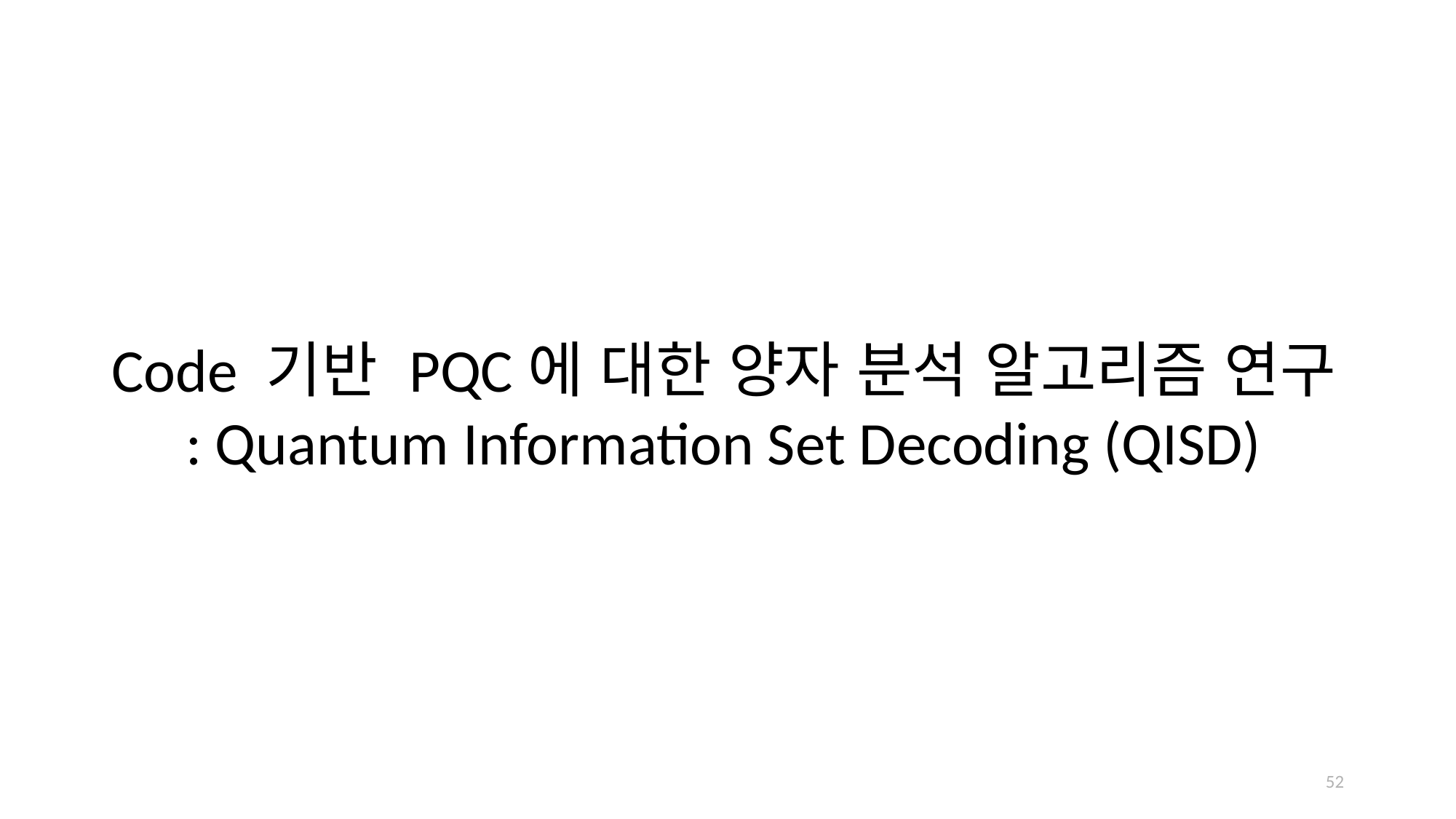

Code 기반 PQC에 대한 양자 분석 알고리즘 연구
: Quantum Information Set Decoding (QISD)
52